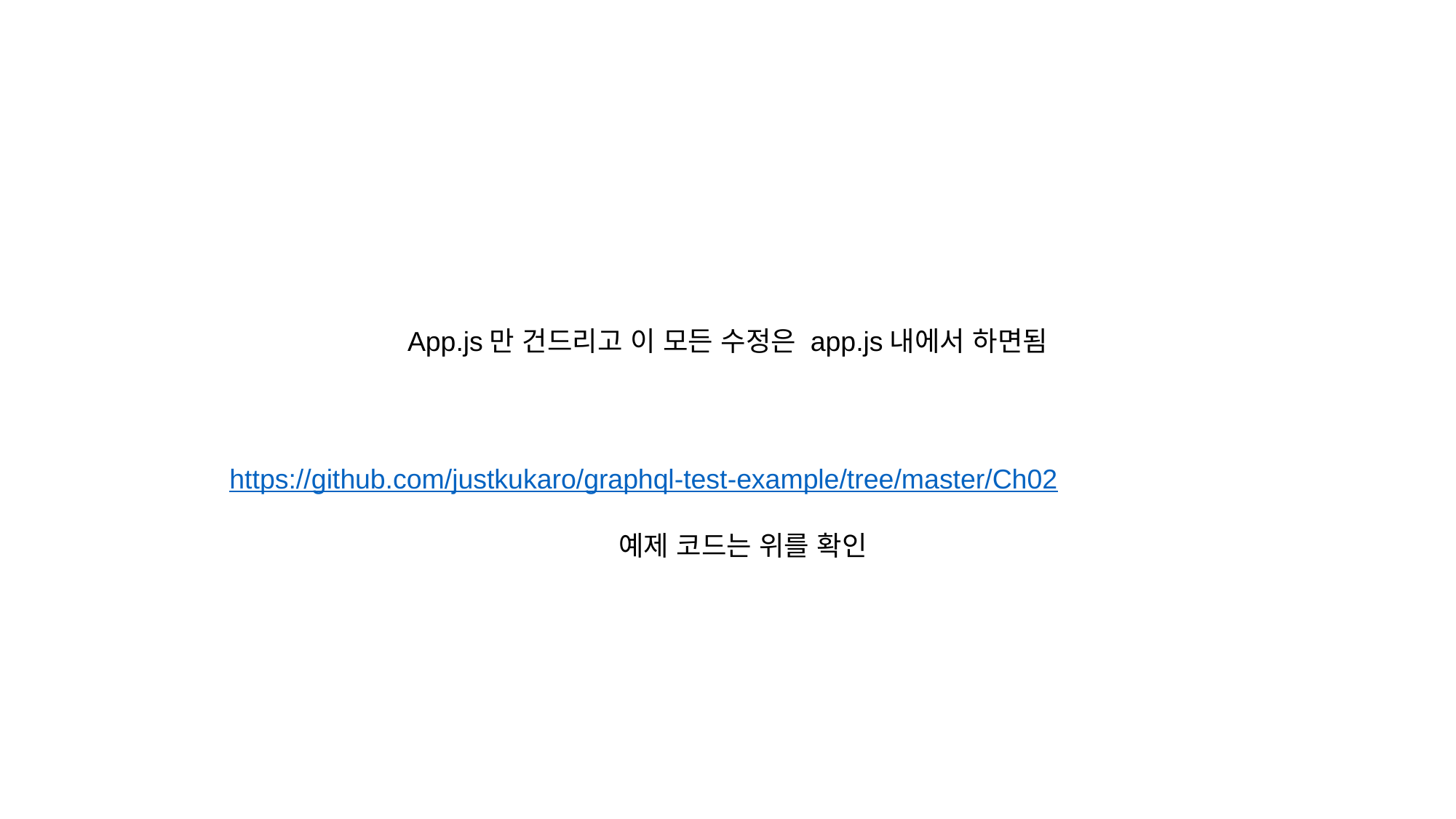

App.js만 건드리고 이 모든 수정은 app.js내에서 하면됨
https://github.com/justkukaro/graphql-test-example/tree/master/Ch02
예제 코드는 위를 확인